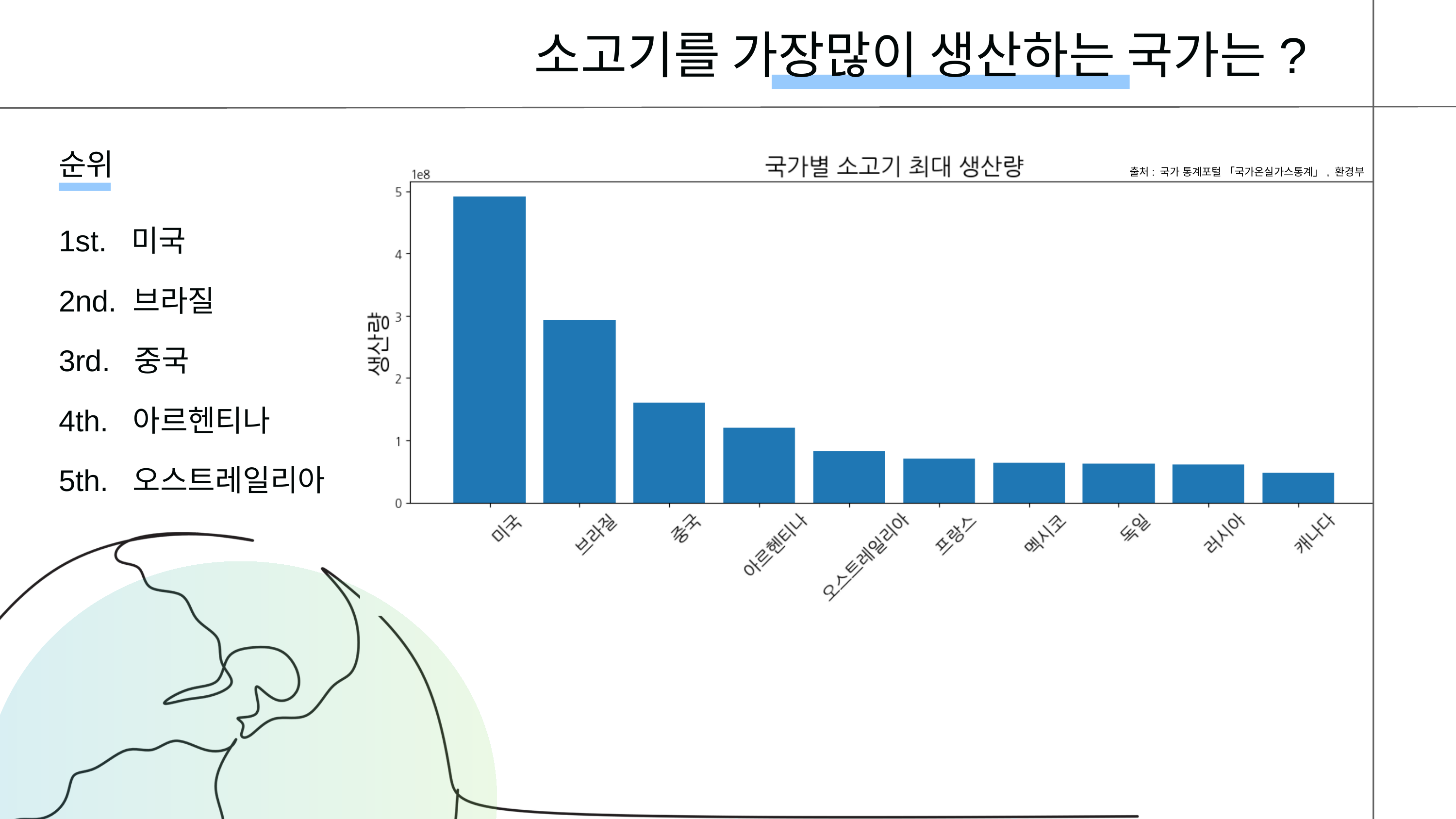

소고기를 가장많이 생산하는 국가는?

순위

출처: 국가 통계포털 「국가온실가스통계」, 환경부

1st.  미국
2nd. 브라질
3rd.  중국
4th.  아르헨티나
5th.  오스트레일리아